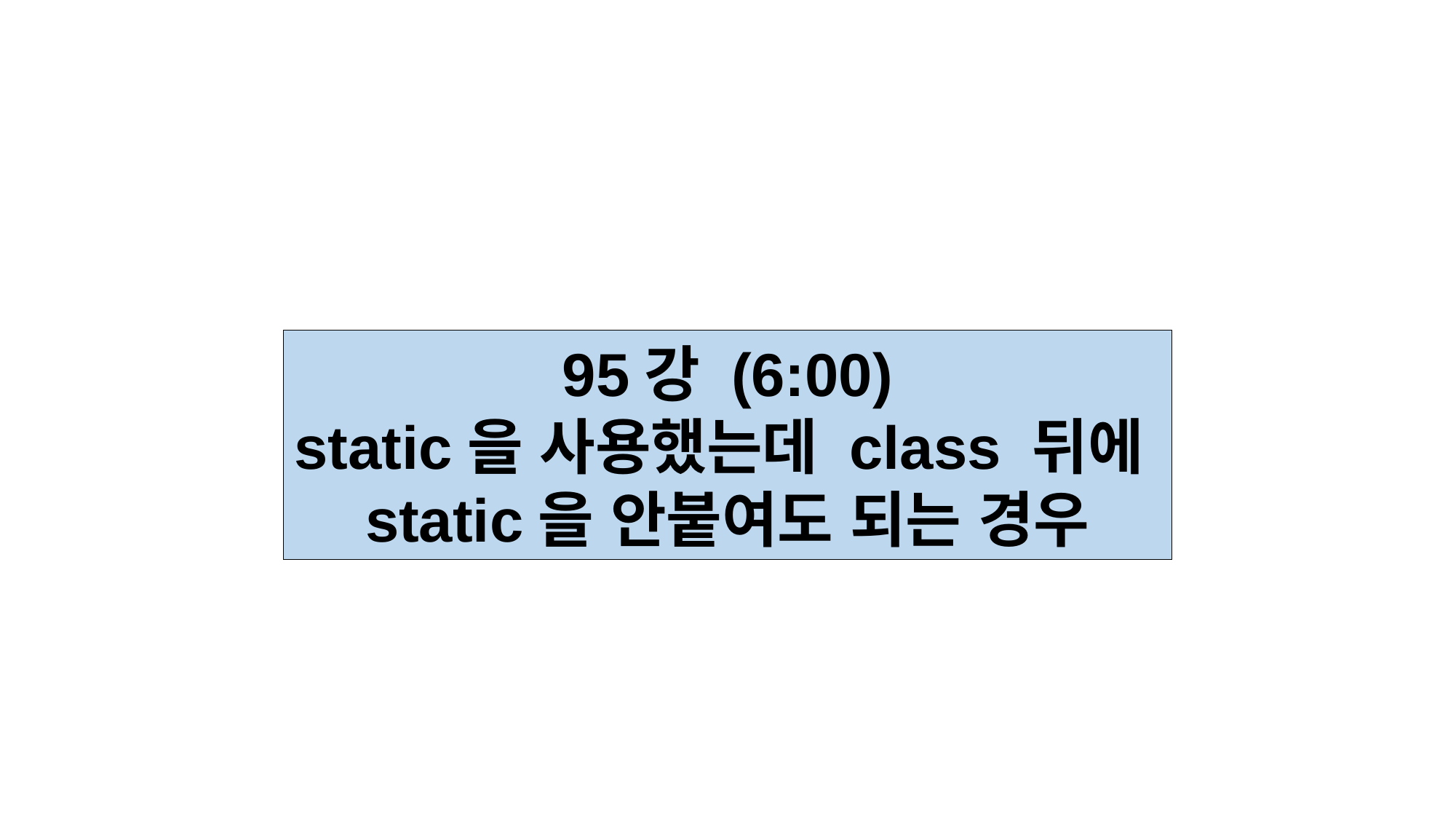

95강 (6:00)
static을 사용했는데 class 뒤에
static을 안붙여도 되는 경우